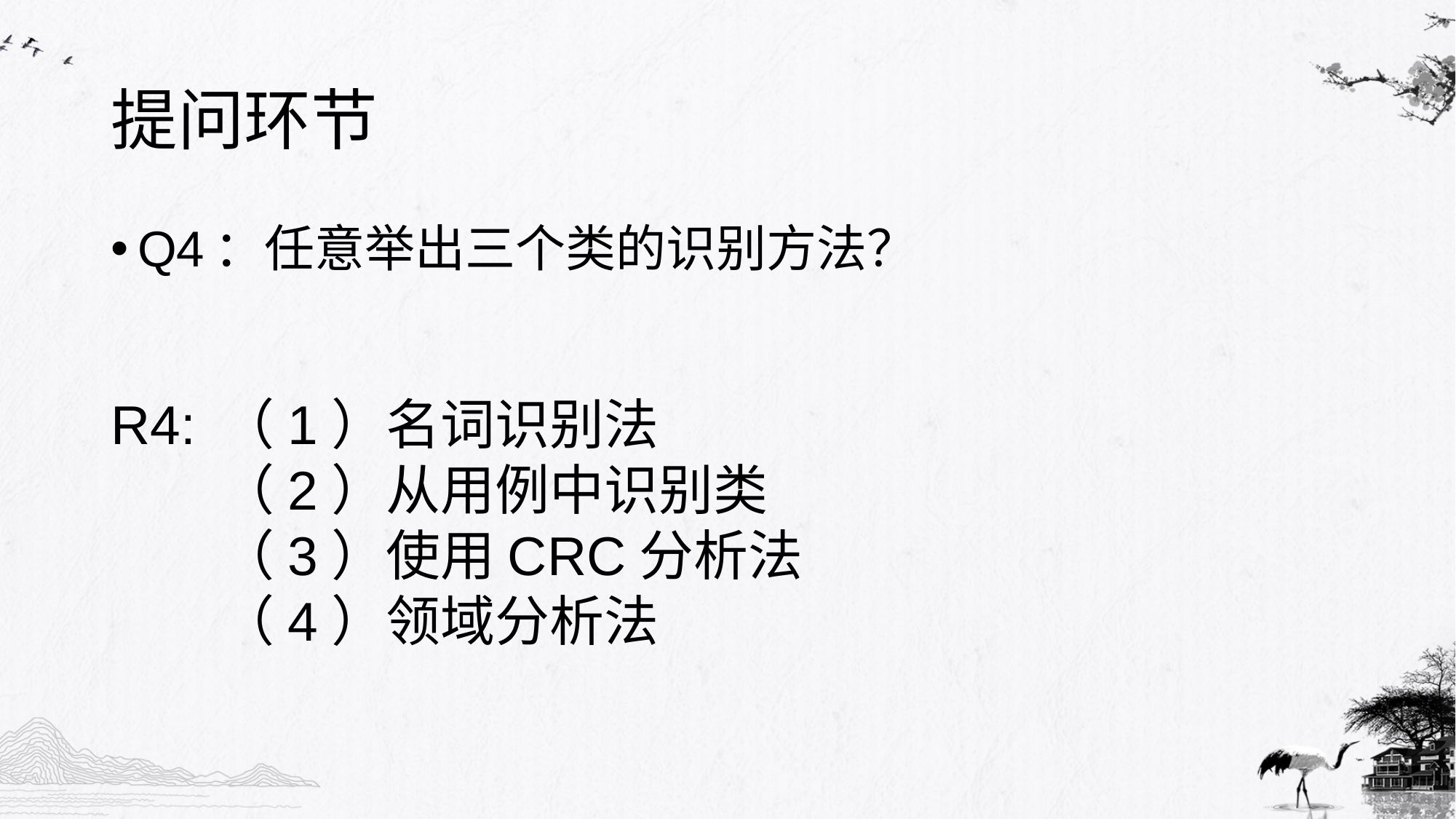

# 提问环节
Q4：任意举出三个类的识别方法？
R4:	（1）名词识别法
	（2）从用例中识别类
	（3）使用CRC分析法
	（4）领域分析法